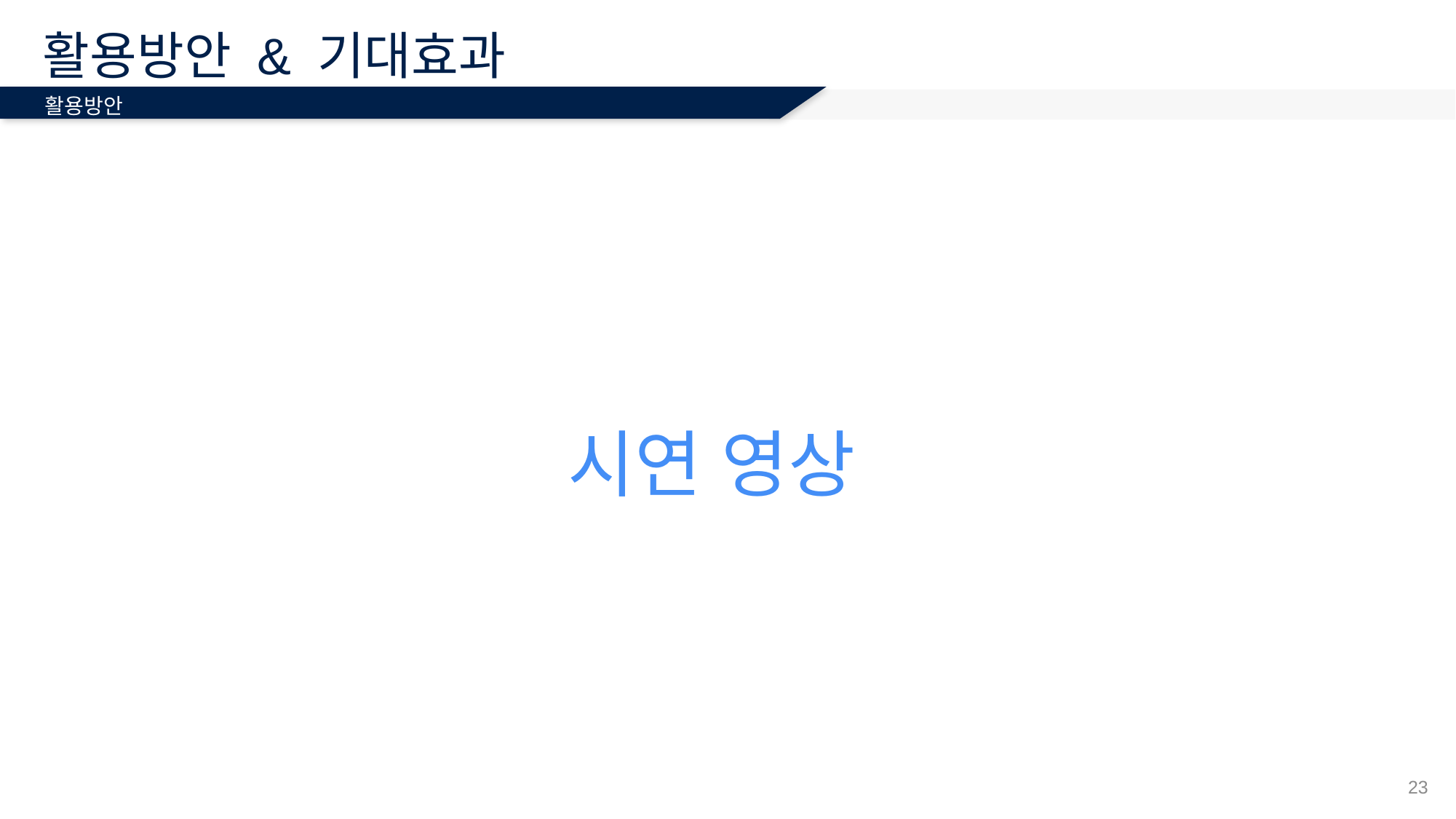

# 활용방안 & 기대효과
활용방안
시연 영상
23